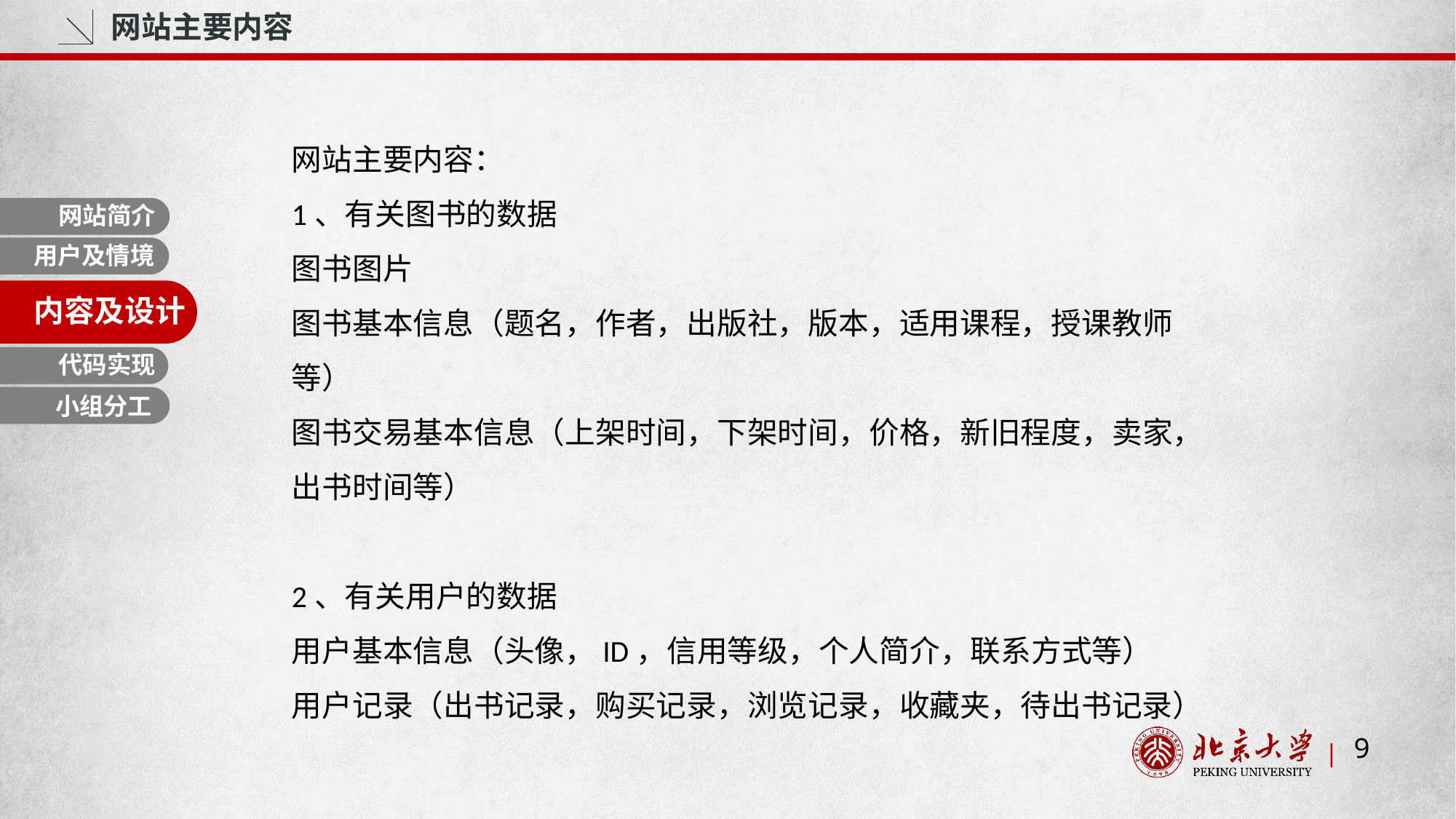

网站主要内容
网站主要内容：
1、有关图书的数据
图书图片
图书基本信息（题名，作者，出版社，版本，适用课程，授课教师等）
图书交易基本信息（上架时间，下架时间，价格，新旧程度，卖家，出书时间等）

2、有关用户的数据
用户基本信息（头像，ID，信用等级，个人简介，联系方式等）
用户记录（出书记录，购买记录，浏览记录，收藏夹，待出书记录）

网站简介

用户及情境
内容与设计

内容及设计
聚为星火
代码实现

小组分工
9